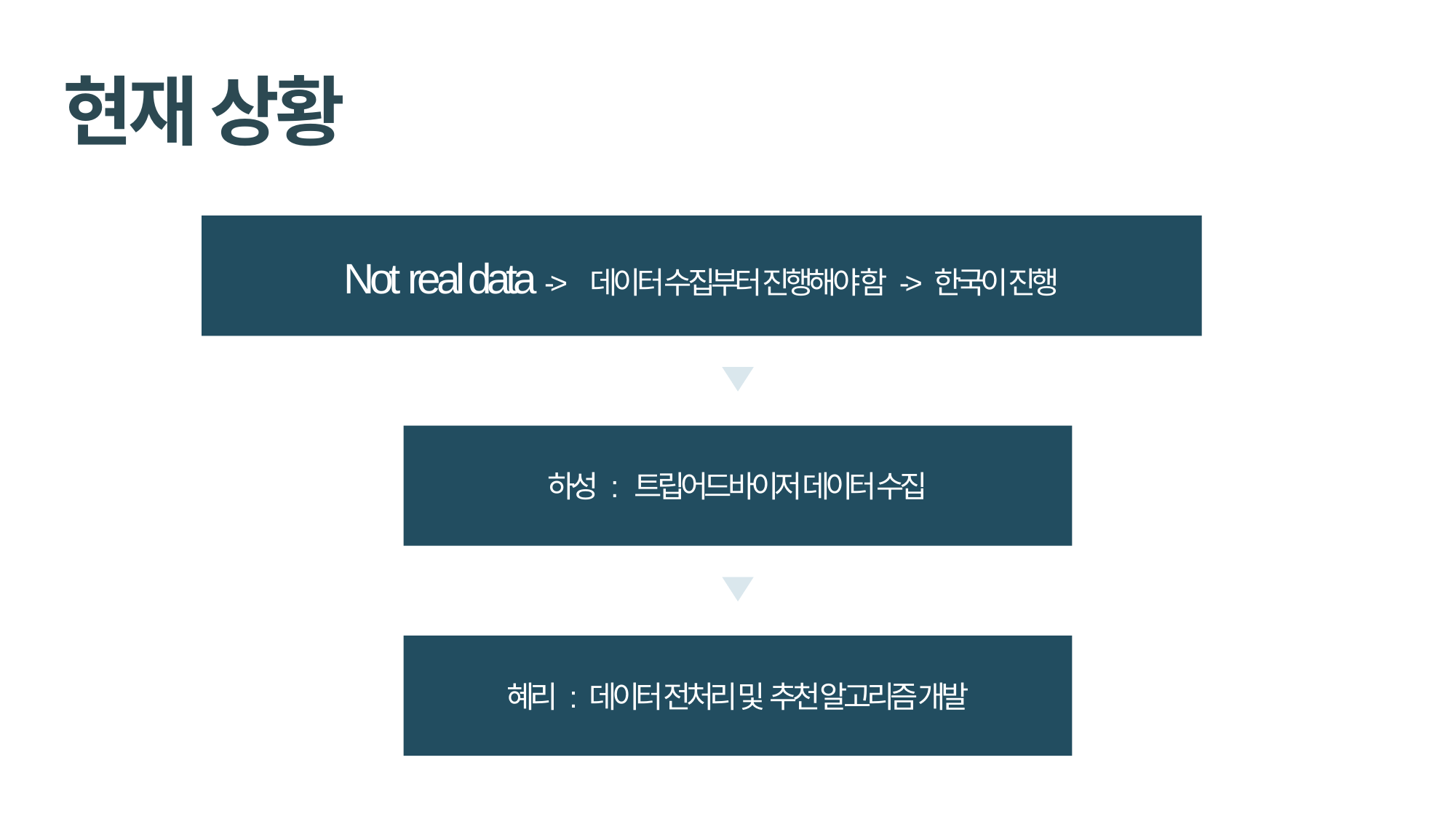

현재 상황

Not real data -> 데이터 수집부터 진행해야 함 -> 한국이 진행

하성 :  트립어드바이저 데이터 수집

혜리 : 데이터 전처리 및  추천 알고리즘 개발